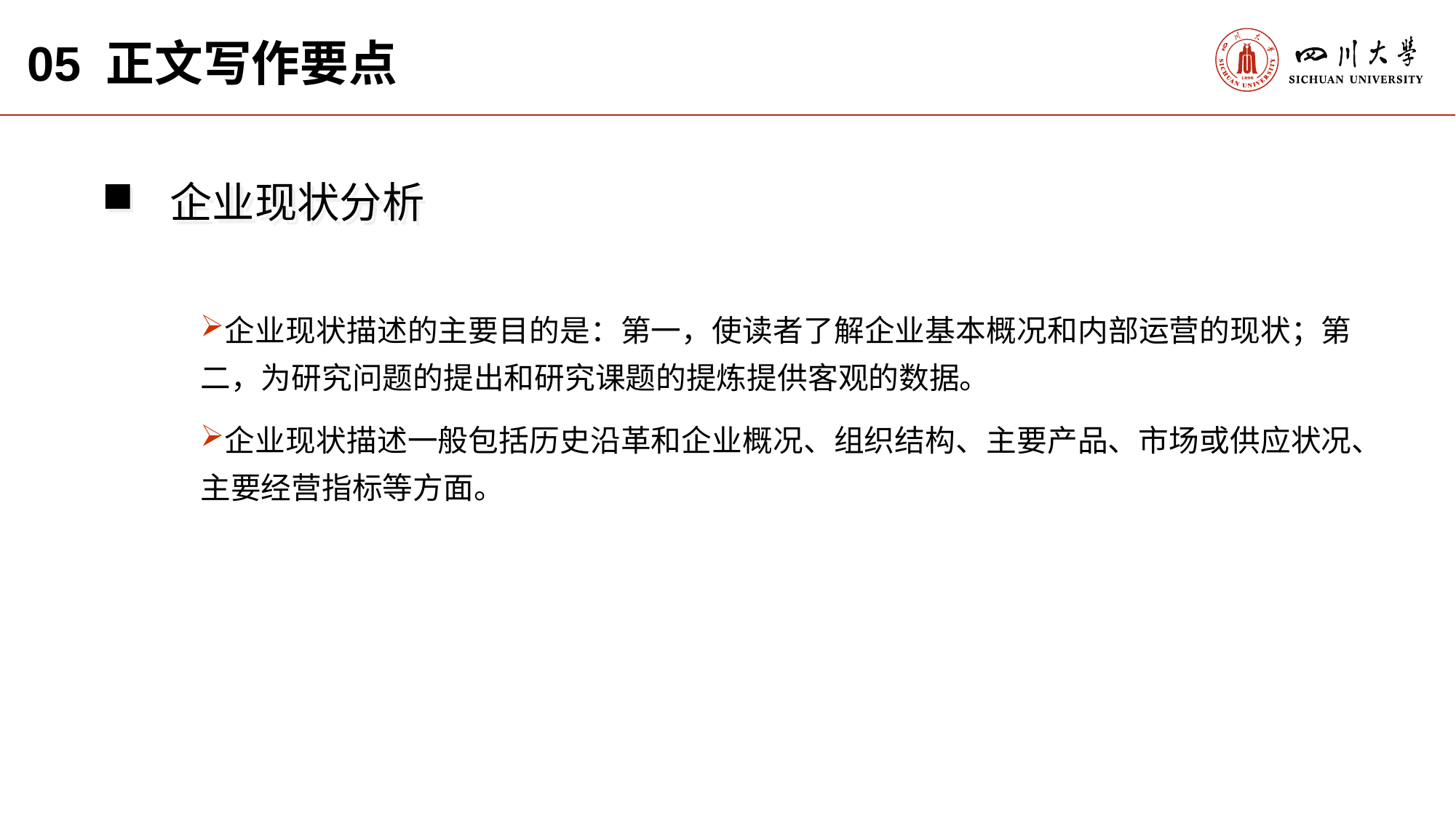

05 正文写作要点
企业现状分析
企业现状描述的主要目的是：第一，使读者了解企业基本概况和内部运营的现状；第二，为研究问题的提出和研究课题的提炼提供客观的数据。
企业现状描述一般包括历史沿革和企业概况、组织结构、主要产品、市场或供应状况、主要经营指标等方面。